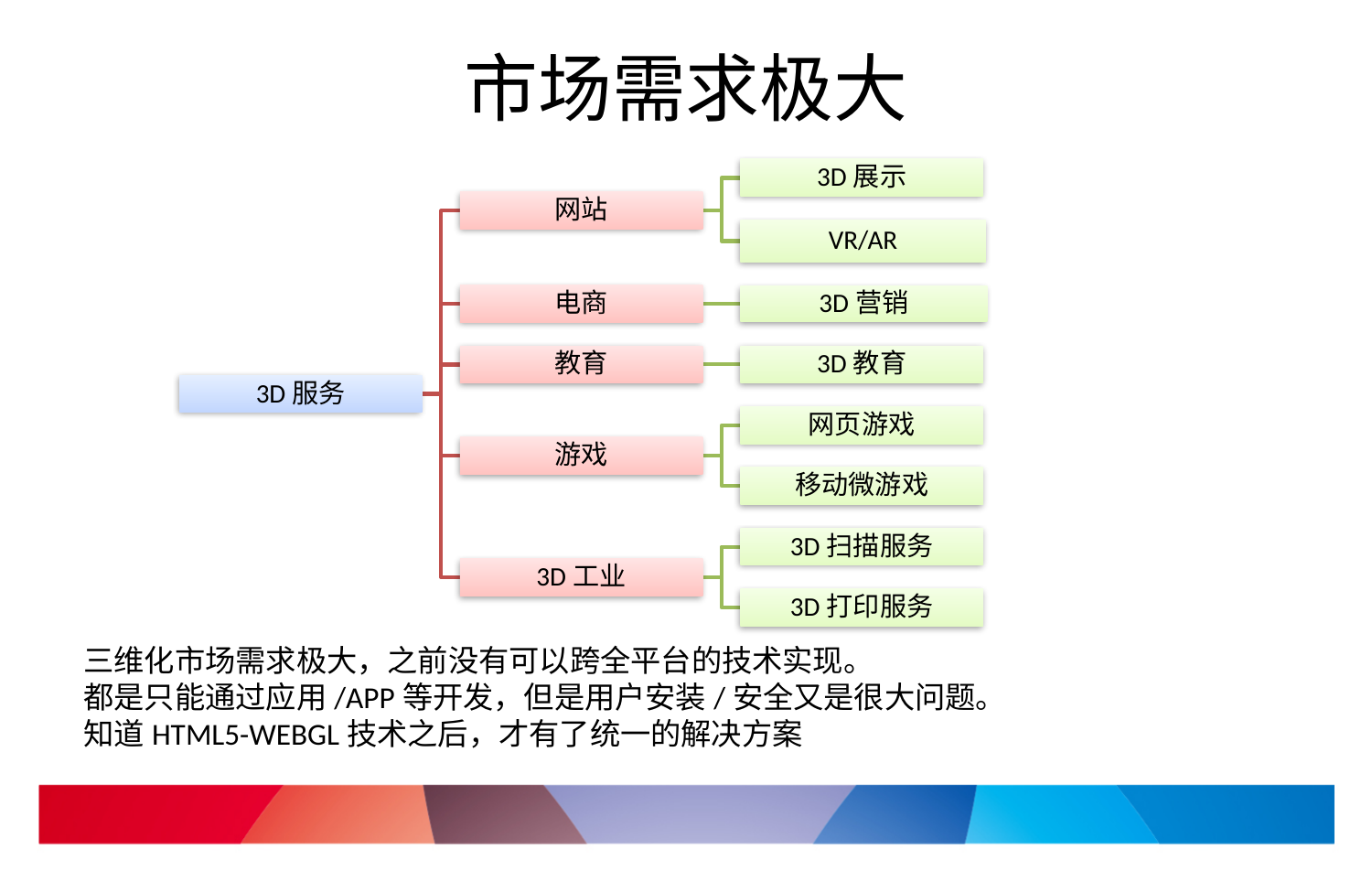

# 市场需求极大
3D服务
网站
3D展示
VR/AR
电商
3D营销
教育
3D教育
游戏
网页游戏
移动微游戏
3D工业
3D扫描服务
3D打印服务
三维化市场需求极大，之前没有可以跨全平台的技术实现。
都是只能通过应用/APP等开发，但是用户安装/安全又是很大问题。
知道HTML5-WEBGL技术之后，才有了统一的解决方案